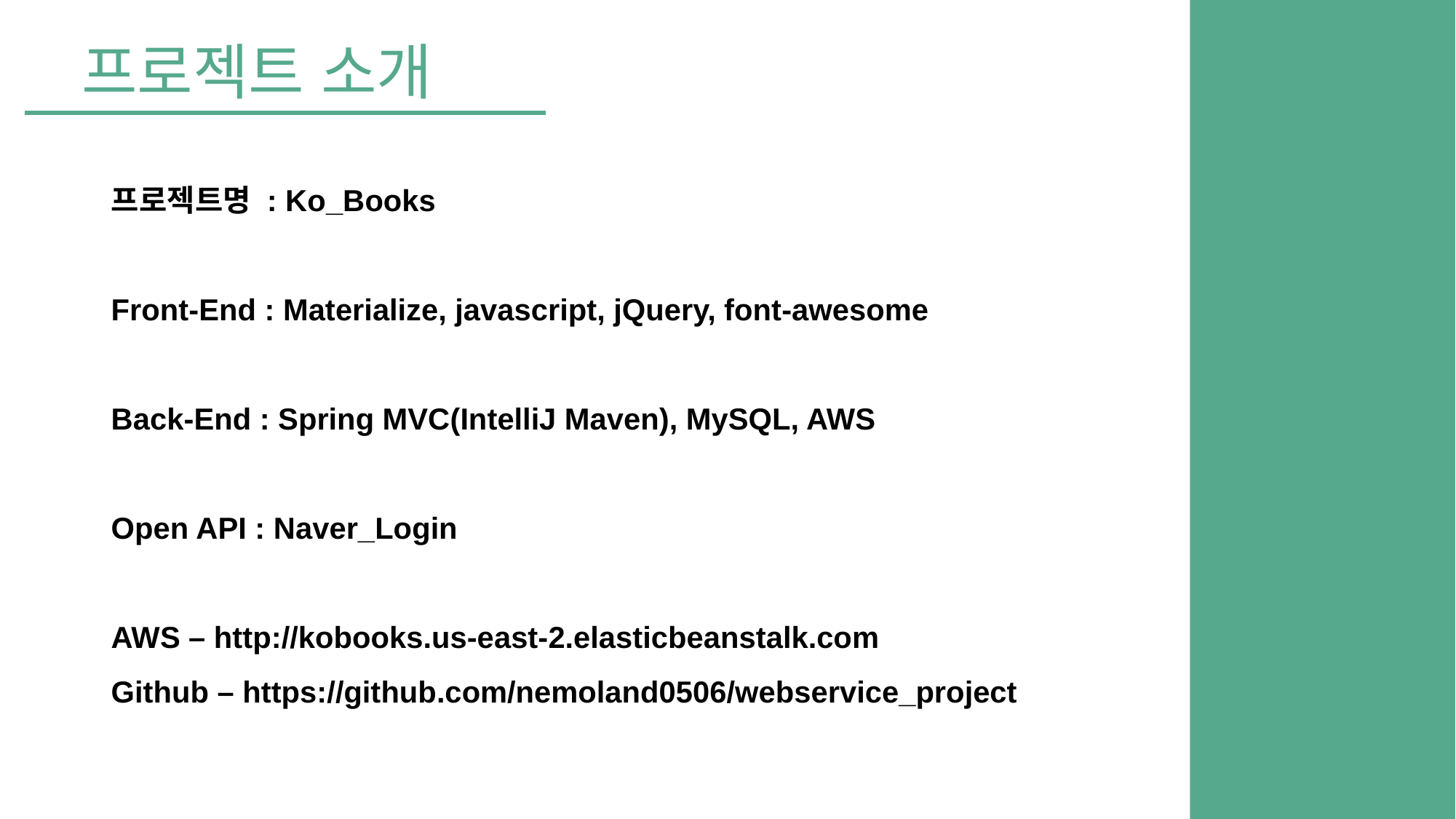

프로젝트 소개
프로젝트명 : Ko_Books

Front-End : Materialize, javascript, jQuery, font-awesome

Back-End : Spring MVC(IntelliJ Maven), MySQL, AWS

Open API : Naver_Login

AWS – http://kobooks.us-east-2.elasticbeanstalk.com
Github – https://github.com/nemoland0506/webservice_project